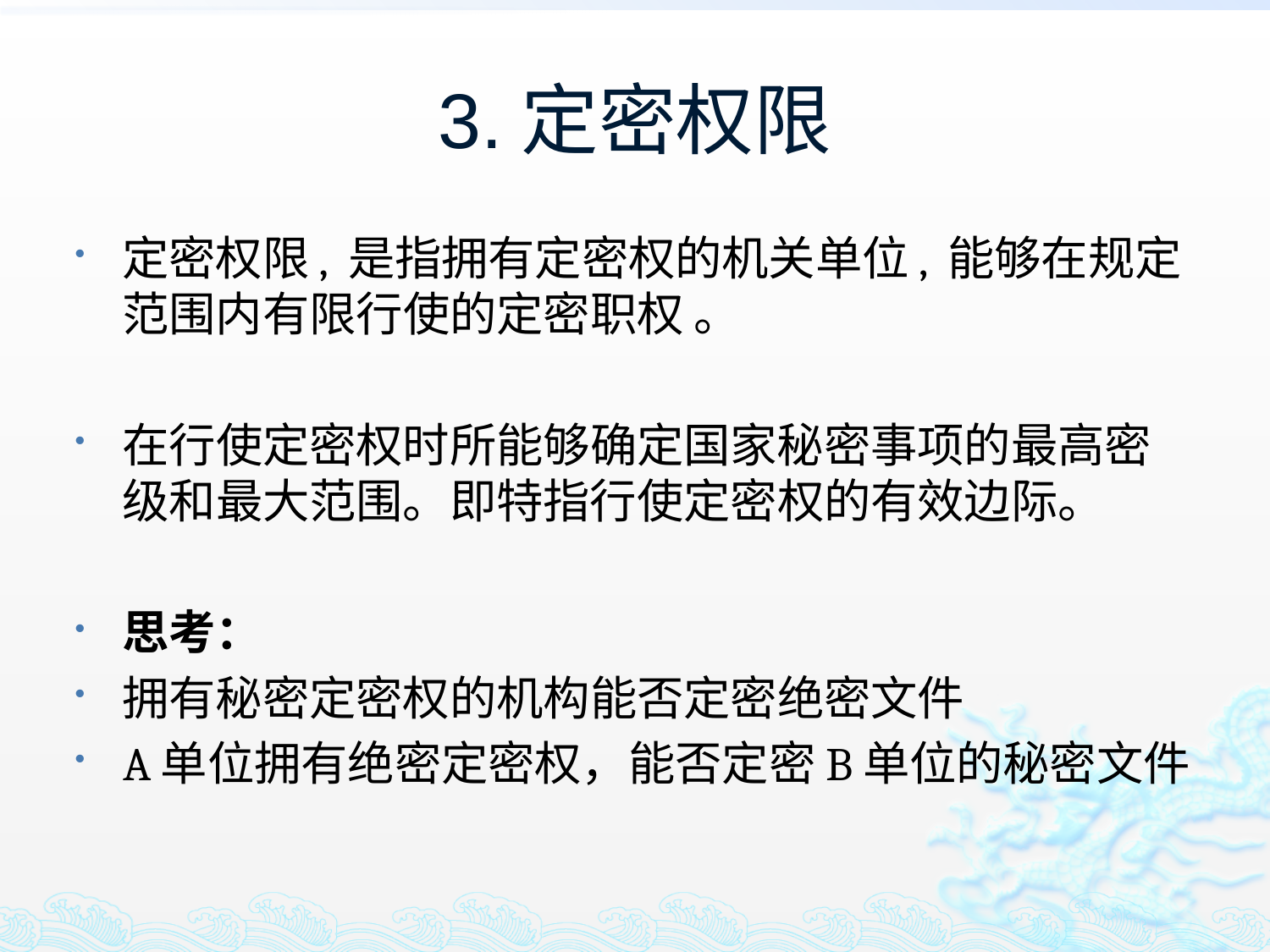

# 3.定密权限
定密权限, 是指拥有定密权的机关单位, 能够在规定范围内有限行使的定密职权 。

在行使定密权时所能够确定国家秘密事项的最高密级和最大范围。即特指行使定密权的有效边际。

思考：
拥有秘密定密权的机构能否定密绝密文件
A单位拥有绝密定密权，能否定密B单位的秘密文件